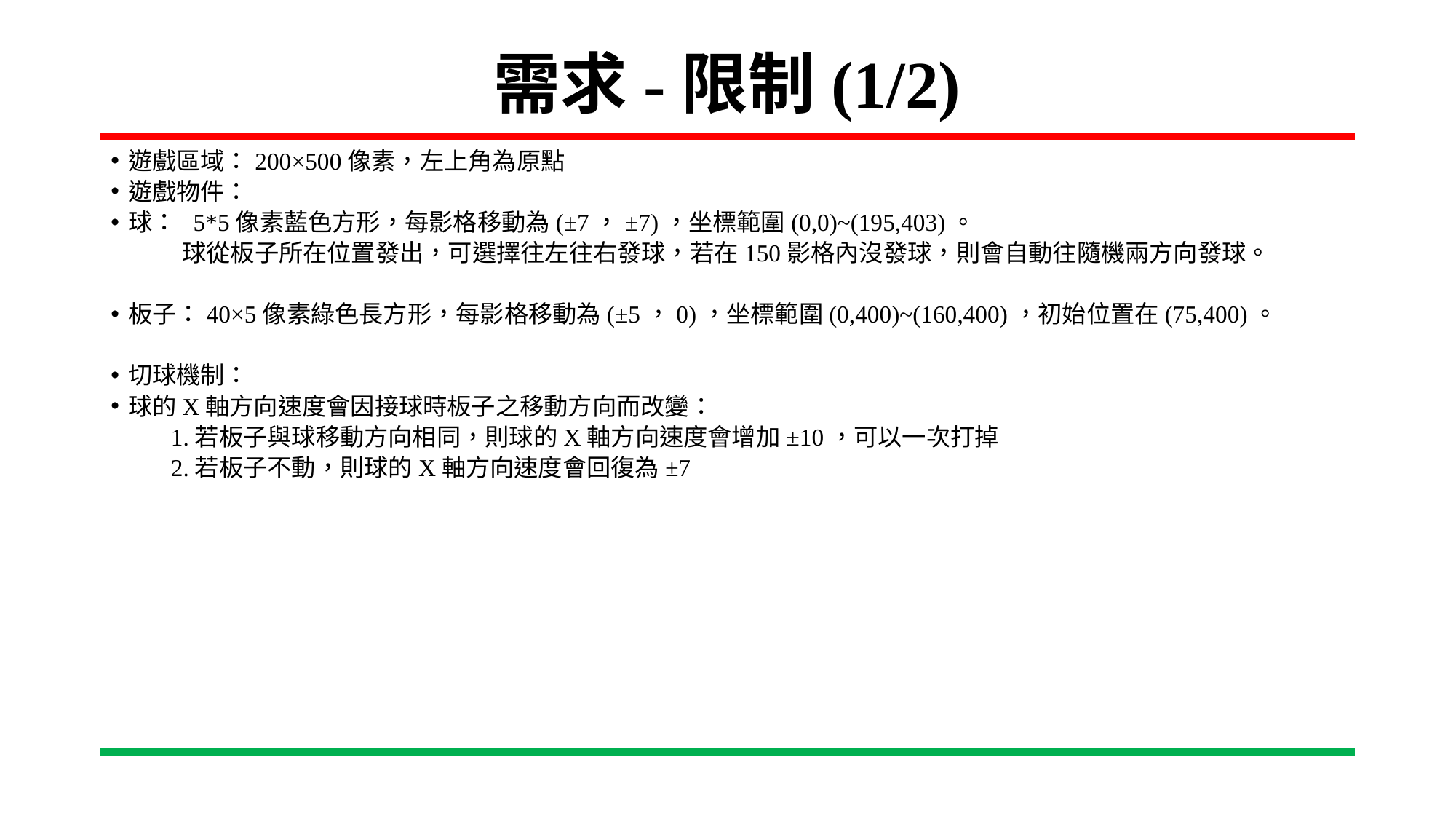

# 需求-限制(1/2)
遊戲區域：200×500像素，左上角為原點
遊戲物件：
球：  5*5像素藍色方形，每影格移動為(±7，±7)，坐標範圍(0,0)~(195,403)。
            球從板子所在位置發出，可選擇往左往右發球，若在150影格內沒發球，則會自動往隨機兩方向發球。

板子：40×5像素綠色長方形，每影格移動為(±5，0)，坐標範圍(0,400)~(160,400)，初始位置在(75,400)。

切球機制：
球的X軸方向速度會因接球時板子之移動方向而改變：
          1.若板子與球移動方向相同，則球的X軸方向速度會增加±10，可以一次打掉
          2.若板子不動，則球的X軸方向速度會回復為±7